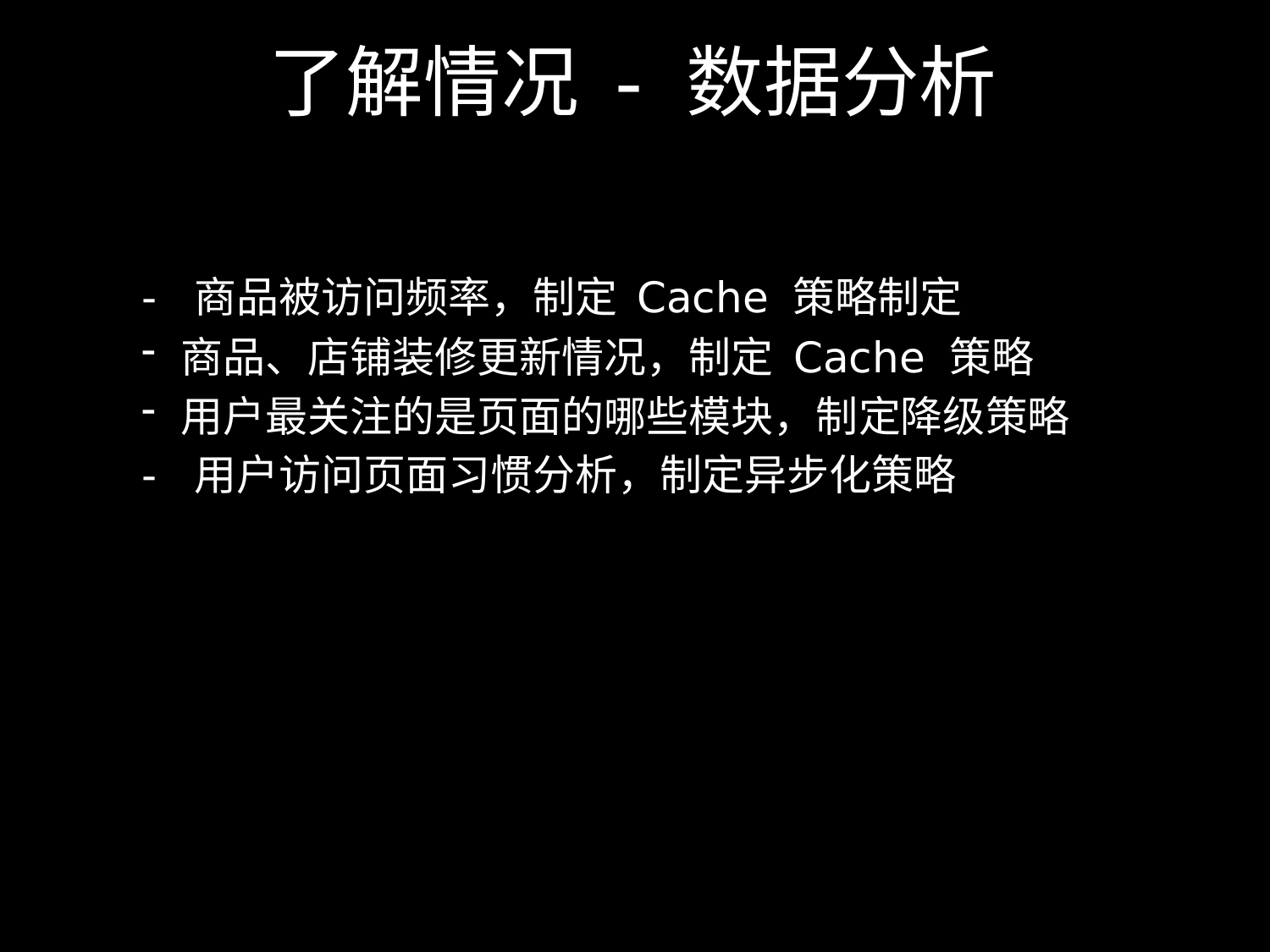

# 了解情况 - 数据分析
-  商品被访问频率，制定 Cache 策略制定
商品、店铺装修更新情况，制定 Cache 策略
用户最关注的是页面的哪些模块，制定降级策略
-  用户访问页面习惯分析，制定异步化策略